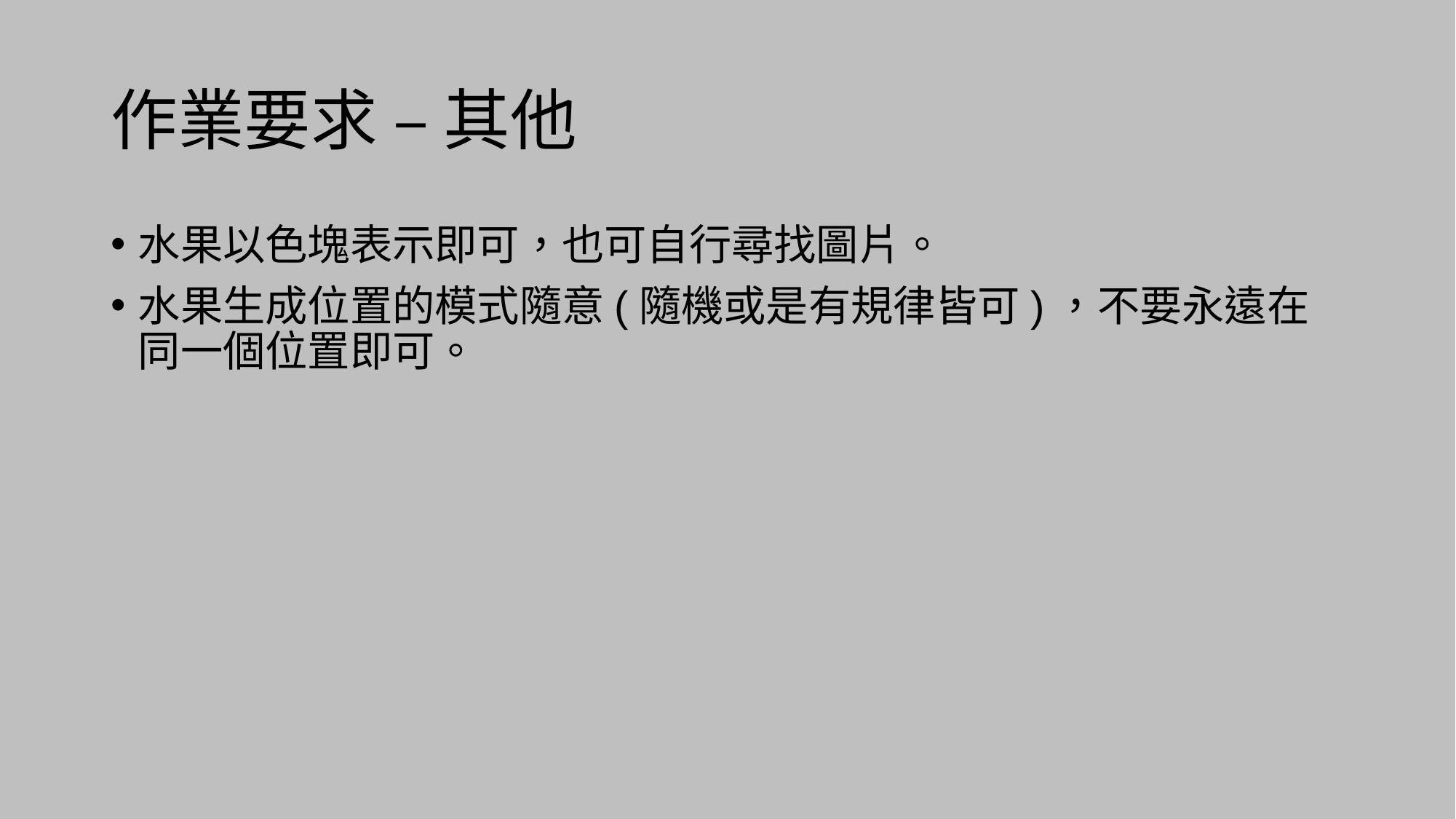

# 作業要求 – 其他
水果以色塊表示即可，也可自行尋找圖片。
水果生成位置的模式隨意(隨機或是有規律皆可)，不要永遠在同一個位置即可。